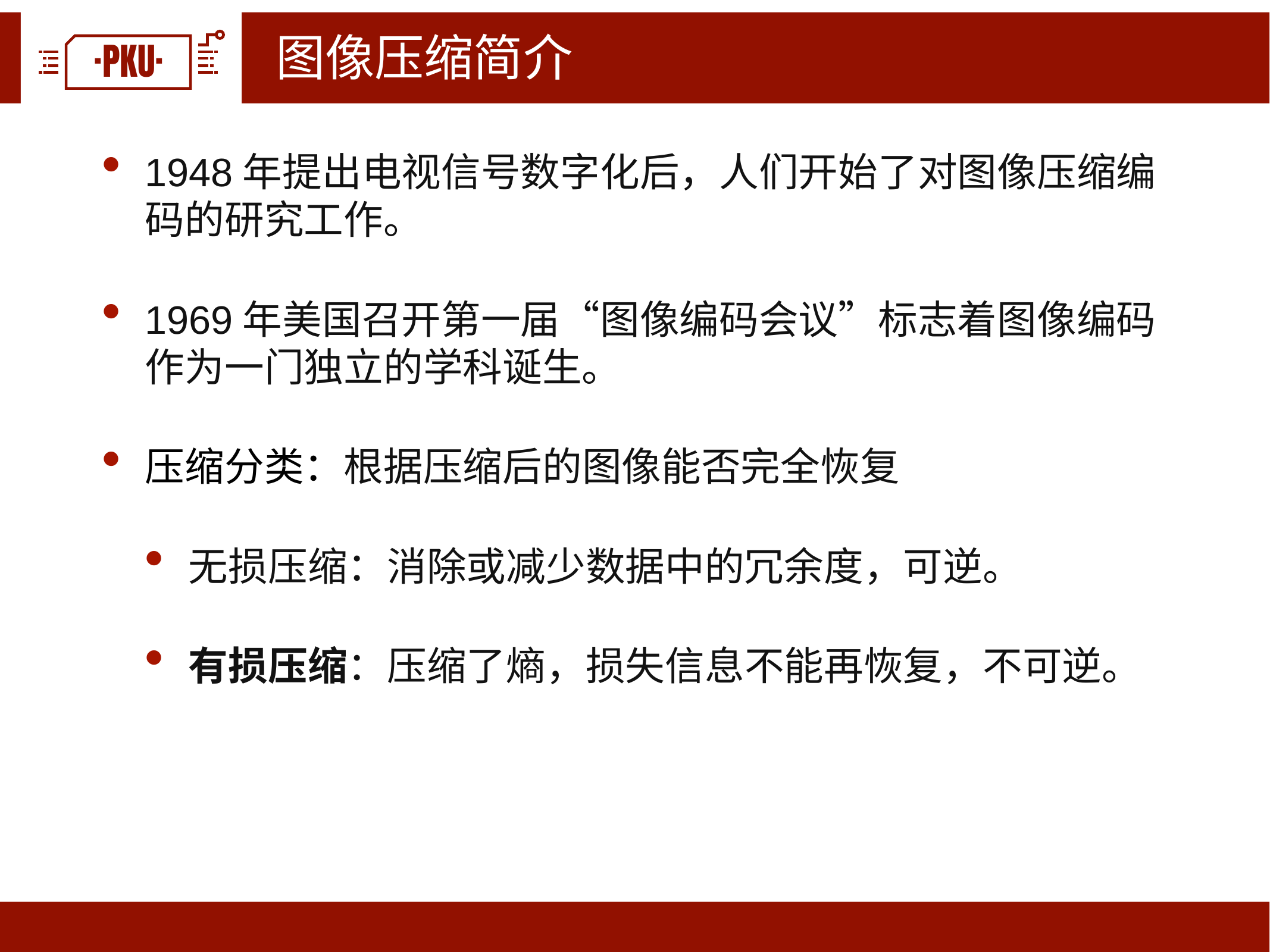

# 图像压缩简介
1948年提出电视信号数字化后，人们开始了对图像压缩编码的研究工作。
1969年美国召开第一届“图像编码会议”标志着图像编码作为一门独立的学科诞生。
压缩分类：根据压缩后的图像能否完全恢复
无损压缩：消除或减少数据中的冗余度，可逆。
有损压缩：压缩了熵，损失信息不能再恢复，不可逆。